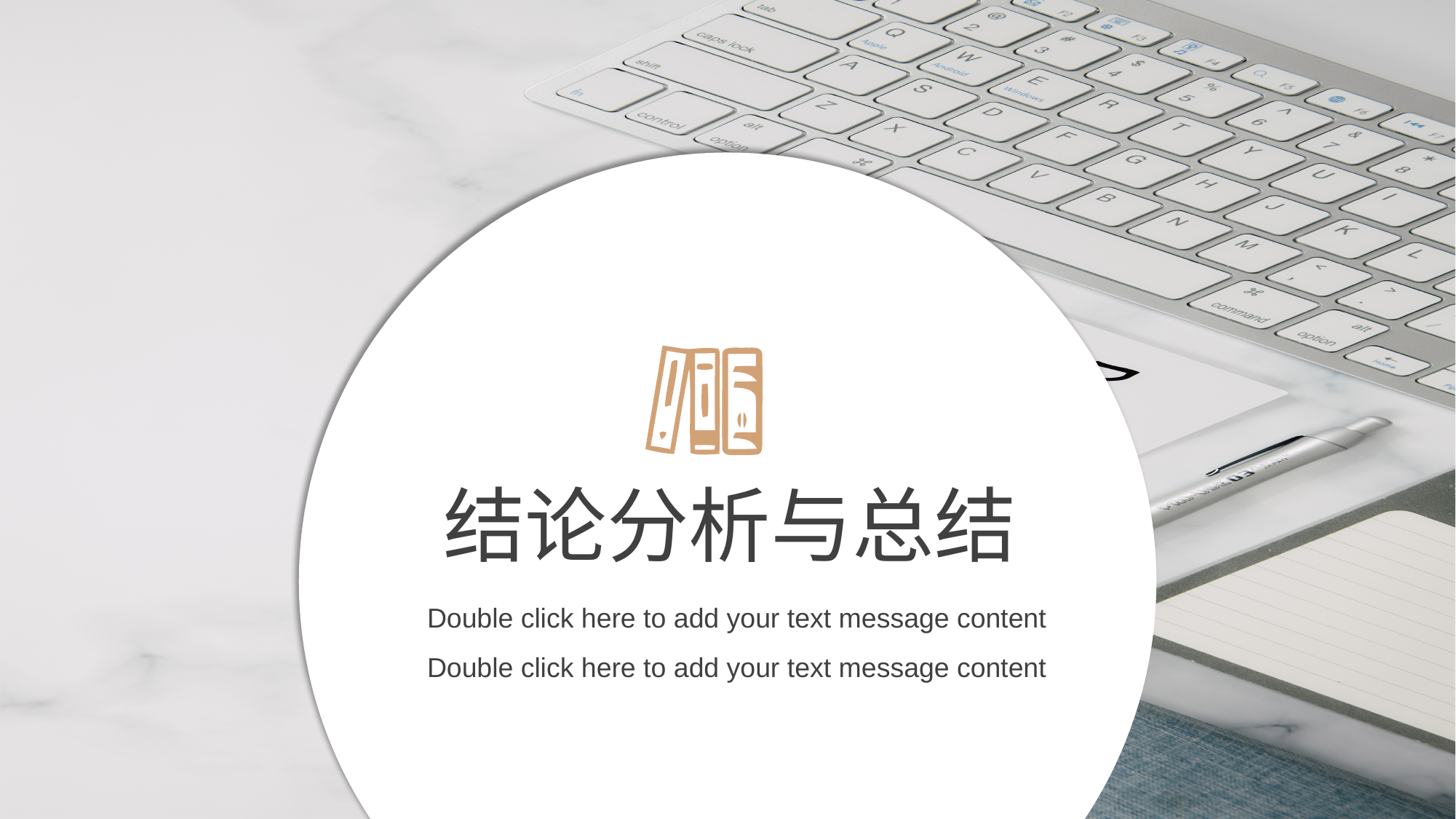

结论分析与总结
Double click here to add your text message content Double click here to add your text message content